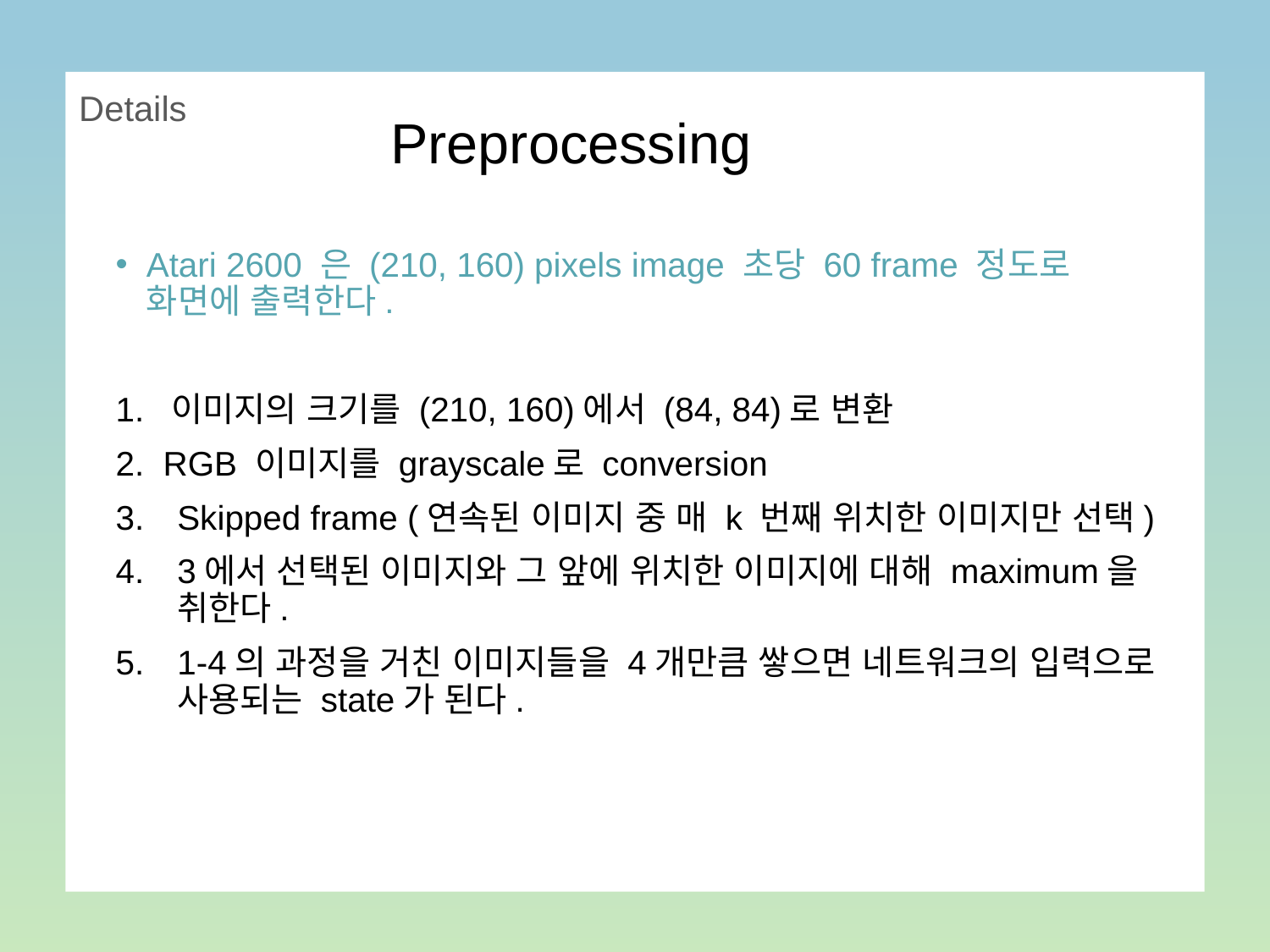

Details

Preprocessing
Atari 2600 은 (210, 160) pixels image 초당 60 frame 정도로 화면에 출력한다.

1.  이미지의 크기를 (210, 160)에서 (84, 84)로 변환
2.  RGB 이미지를 grayscale로 conversion
Skipped frame (연속된 이미지 중 매 k 번째 위치한 이미지만 선택)
3에서 선택된 이미지와 그 앞에 위치한 이미지에 대해 maximum을 취한다.
1-4의 과정을 거친 이미지들을 4개만큼 쌓으면 네트워크의 입력으로 사용되는 state가 된다.